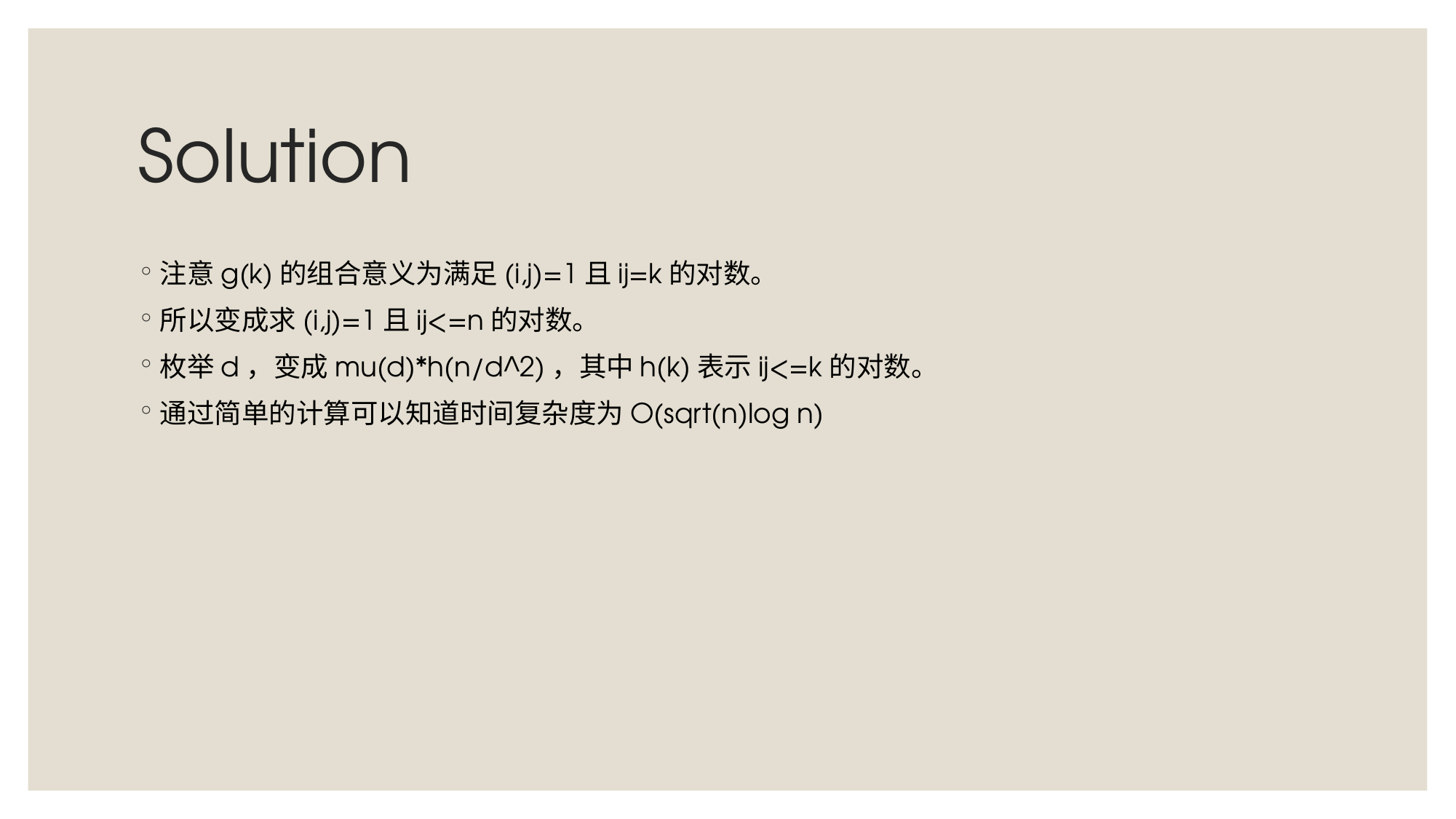

# Solution
注意g(k)的组合意义为满足(i,j)=1且ij=k的对数。
所以变成求(i,j)=1且ij<=n的对数。
枚举d，变成mu(d)*h(n/d^2)，其中h(k)表示ij<=k的对数。
通过简单的计算可以知道时间复杂度为O(sqrt(n)log n)